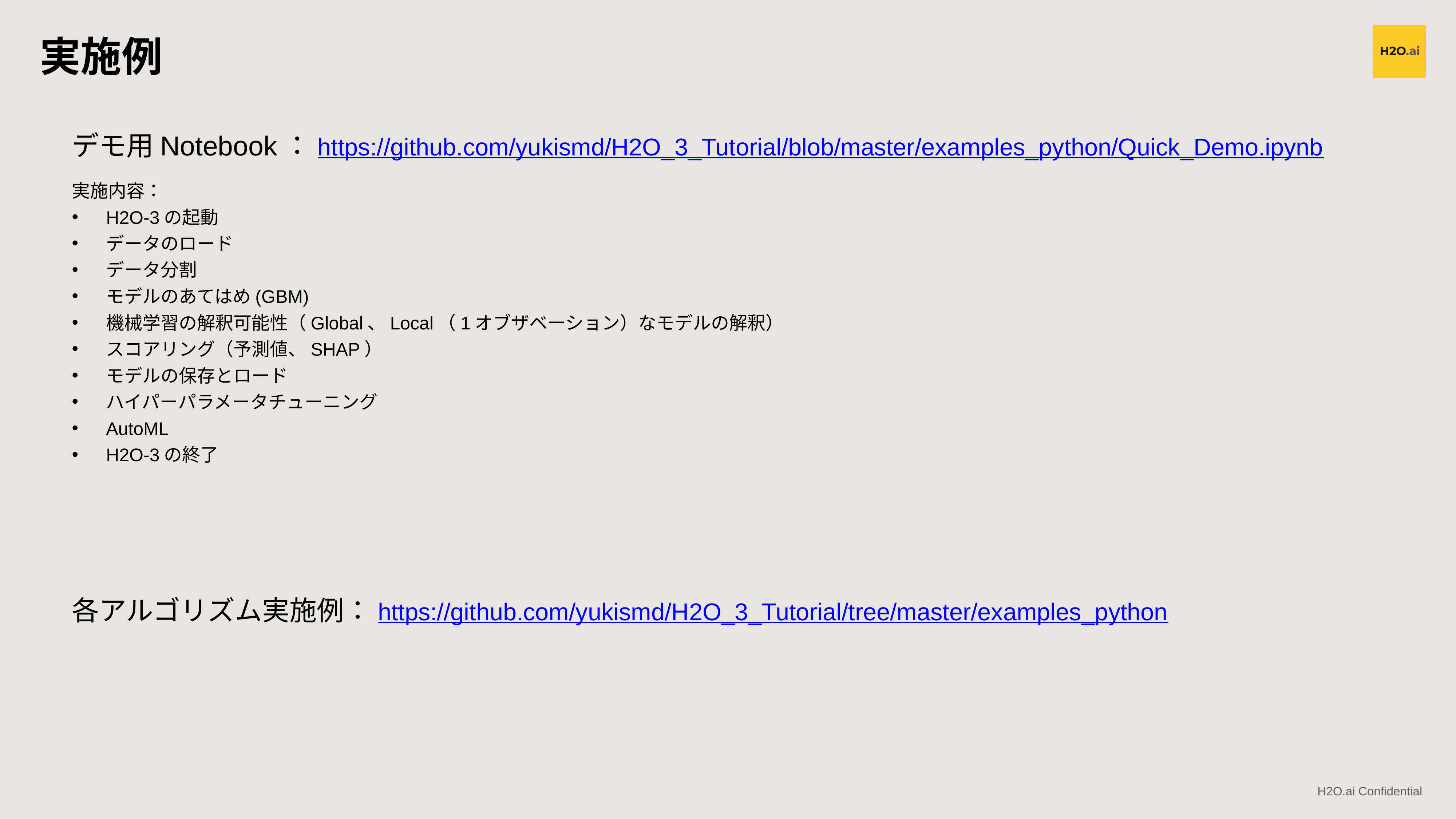

実施例
デモ用Notebook：https://github.com/yukismd/H2O_3_Tutorial/blob/master/examples_python/Quick_Demo.ipynb

実施内容：
H2O-3の起動
データのロード
データ分割
モデルのあてはめ(GBM)
機械学習の解釈可能性（Global、Local（1オブザベーション）なモデルの解釈）
スコアリング（予測値、SHAP）
モデルの保存とロード
ハイパーパラメータチューニング
AutoML
H2O-3の終了
各アルゴリズム実施例：https://github.com/yukismd/H2O_3_Tutorial/tree/master/examples_python